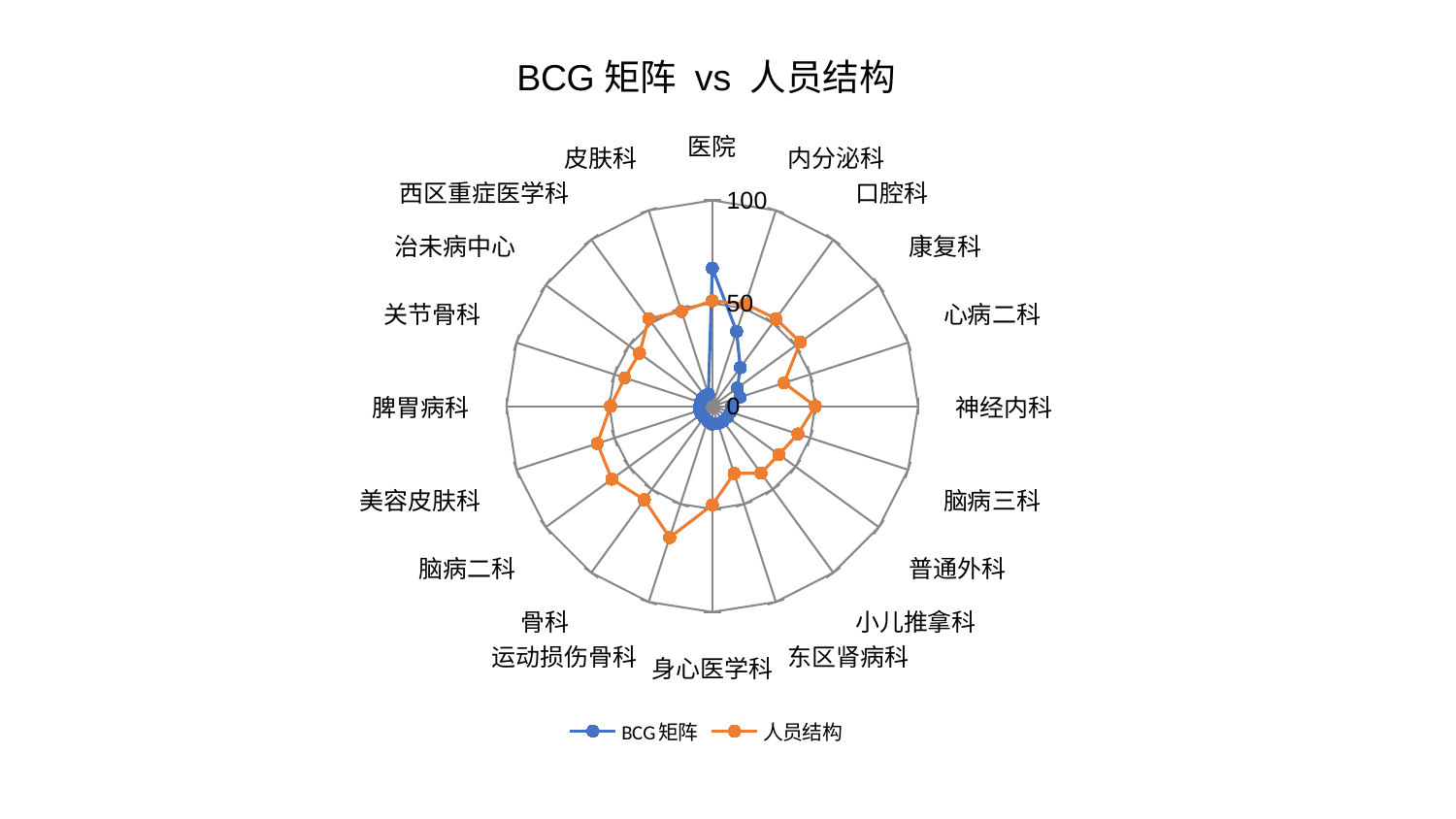

### Chart: BCG矩阵 vs 人员结构

| Category | BCG矩阵 | 人员结构 |
|---|---|---|
| 医院 | 67.06105423361295 | 51.21067439297351 |
| 内分泌科 | 38.20292907102535 | 52.200993379737845 |
| 口腔科 | 23.18640966380584 | 52.56137868796504 |
| 康复科 | 15.06668663056069 | 52.90266858712052 |
| 心病二科 | 14.183771585618265 | 36.628126838369916 |
| 神经内科 | 9.557108971866363 | 50.03045779516645 |
| 脑病三科 | 9.365139365319676 | 43.724648555534614 |
| 普通外科 | 9.062497625164154 | 40.01760670853727 |
| 小儿推拿科 | 9.028970049363458 | 40.26105779925423 |
| 东区肾病科 | 8.907798386749604 | 34.358957218788376 |
| 身心医学科 | 8.715327355853098 | 47.96815541024838 |
| 运动损伤骨科 | 7.553396174520592 | 67.11376356019247 |
| 骨科 | 6.759592677072523 | 56.193512596878605 |
| 脑病二科 | 6.61070622325238 | 60.3328232792979 |
| 美容皮肤科 | 6.546105628525593 | 58.71924187054746 |
| 脾胃病科 | 6.1946645019857725 | 49.45049519206729 |
| 关节骨科 | 6.17677444079353 | 44.69594945397716 |
| 治未病中心 | 6.127646364289714 | 43.72387322377544 |
| 西区重症医学科 | 6.095921192826981 | 52.494251731032655 |
| 皮肤科 | 6.087417244942017 | 48.442379910578005 |
78